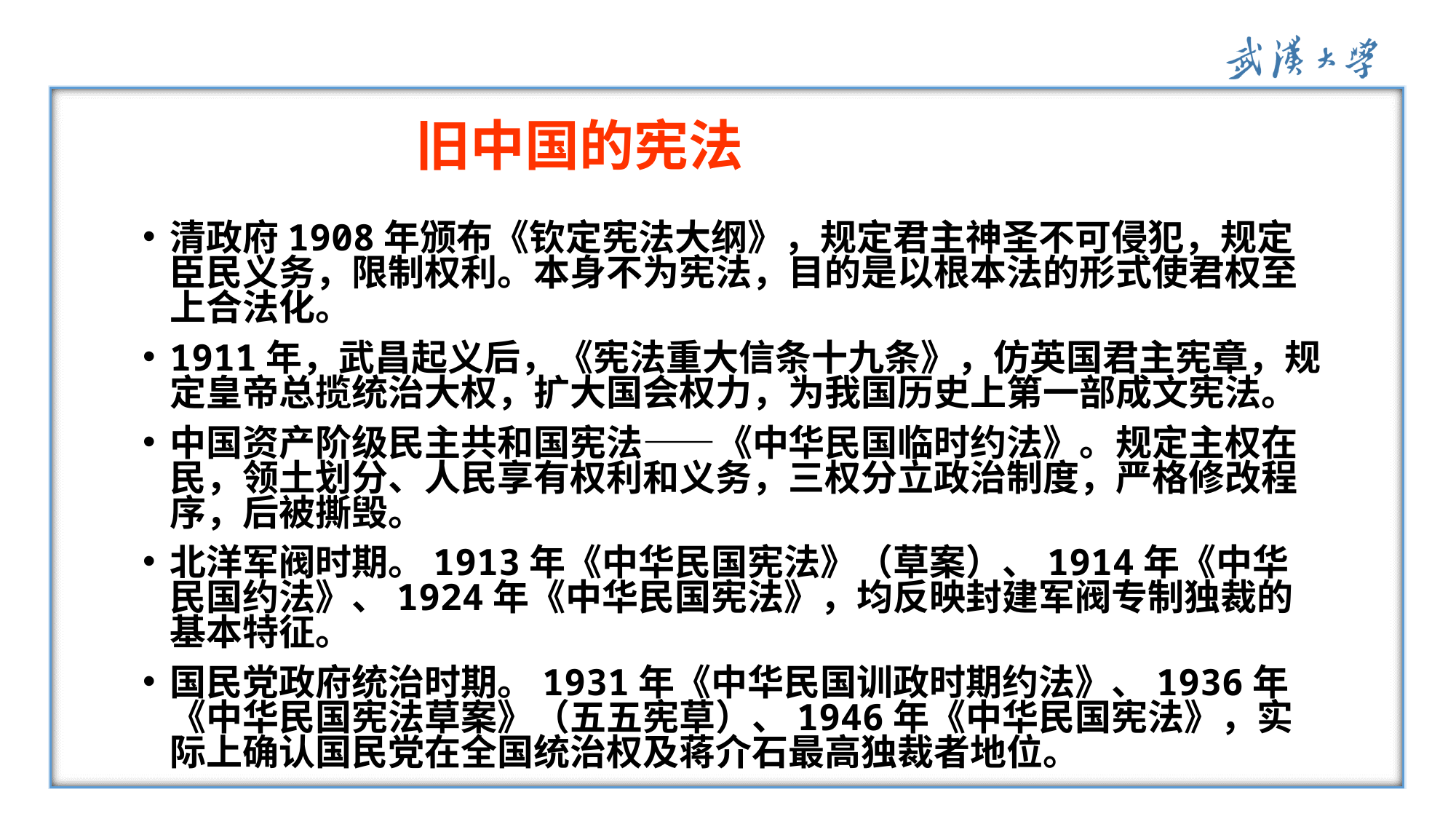

# 旧中国的宪法
清政府1908年颁布《钦定宪法大纲》，规定君主神圣不可侵犯，规定臣民义务，限制权利。本身不为宪法，目的是以根本法的形式使君权至上合法化。
1911年，武昌起义后，《宪法重大信条十九条》，仿英国君主宪章，规定皇帝总揽统治大权，扩大国会权力，为我国历史上第一部成文宪法。
中国资产阶级民主共和国宪法——《中华民国临时约法》。规定主权在民，领土划分、人民享有权利和义务，三权分立政治制度，严格修改程序，后被撕毁。
北洋军阀时期。1913年《中华民国宪法》（草案）、1914年《中华民国约法》、1924年《中华民国宪法》，均反映封建军阀专制独裁的基本特征。
国民党政府统治时期。1931年《中华民国训政时期约法》、1936年《中华民国宪法草案》（五五宪草）、1946年《中华民国宪法》，实际上确认国民党在全国统治权及蒋介石最高独裁者地位。